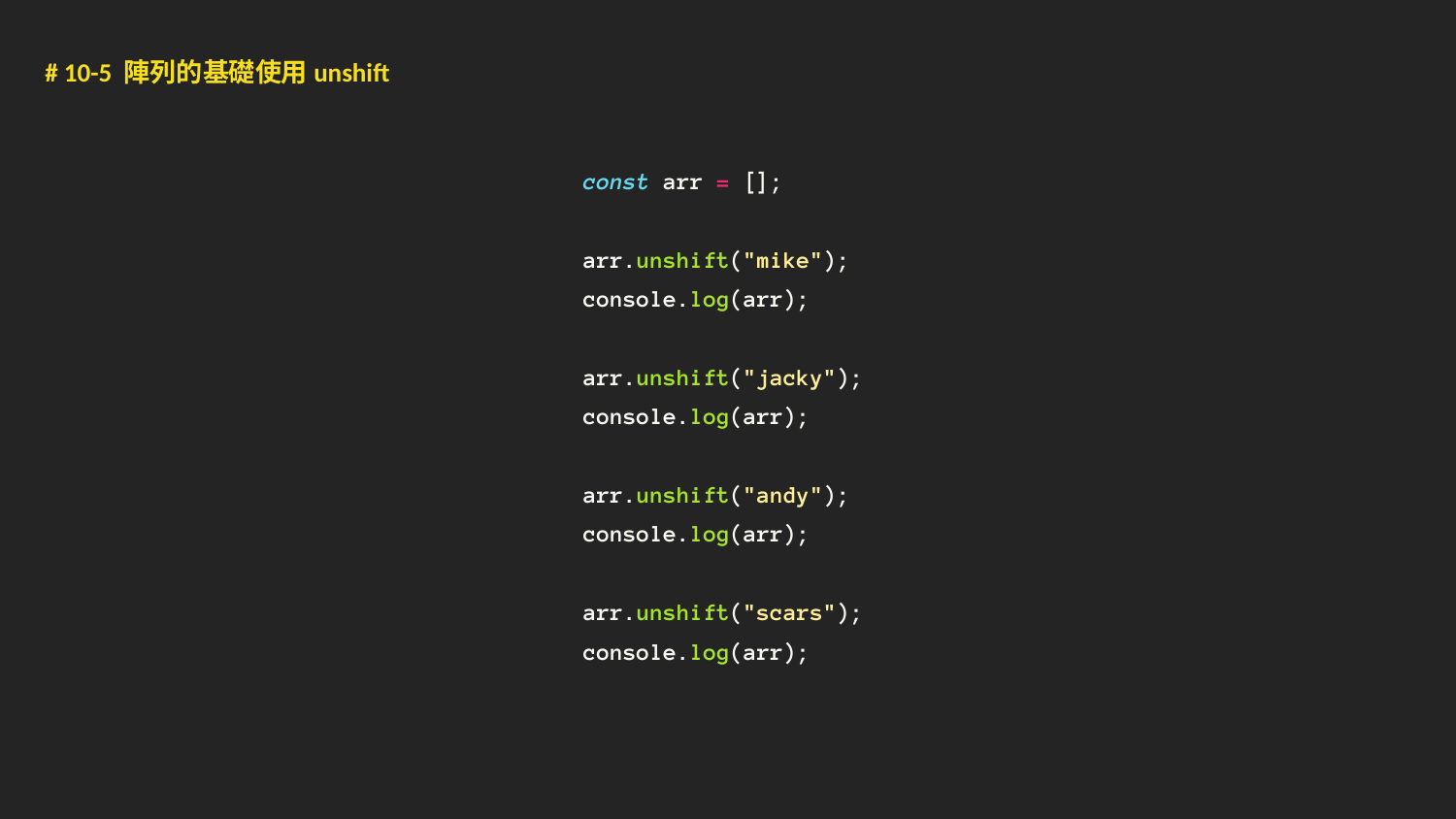

# 10-5 陣列的基礎使用unshift
      const arr = [];

      arr.unshift("mike");
      console.log(arr);

      arr.unshift("jacky");
      console.log(arr);

      arr.unshift("andy");
      console.log(arr);

      arr.unshift("scars");
      console.log(arr);